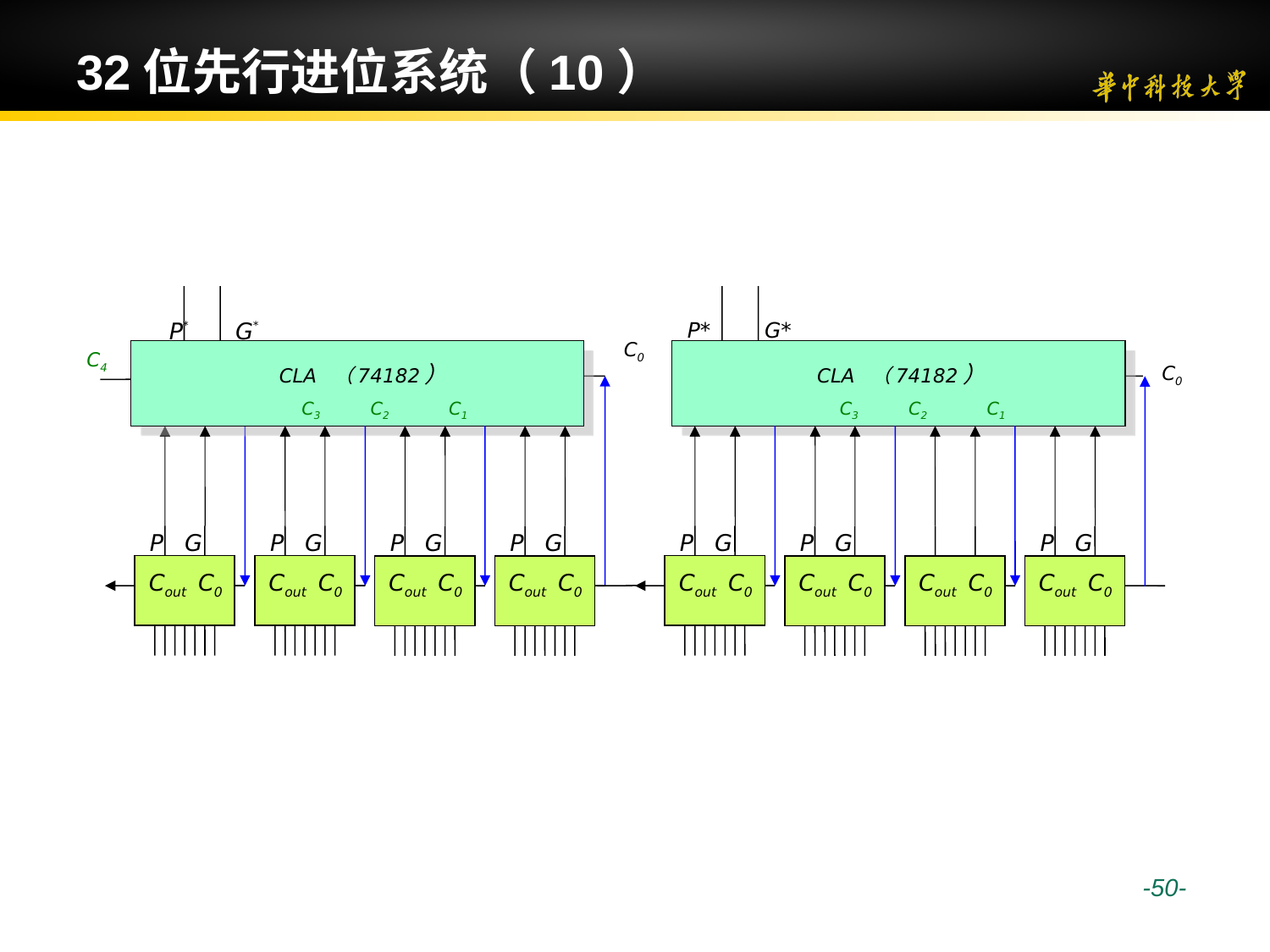

# 32位先行进位系统（10）

 P*             G*
C0
C4
 CLA  （74182）

            C3               C2                  C1

P*        G*

 CLA  （74182）

C0

           C3               C2                  C1

 P     G

 Cout  C0

 P     G

 Cout  C0
 P     G

 Cout  C0

 P     G

 Cout  C0
 P     G

 Cout  C0
 P     G

 Cout  C0
 P     G

 Cout  C0

 Cout  C0

 -50-